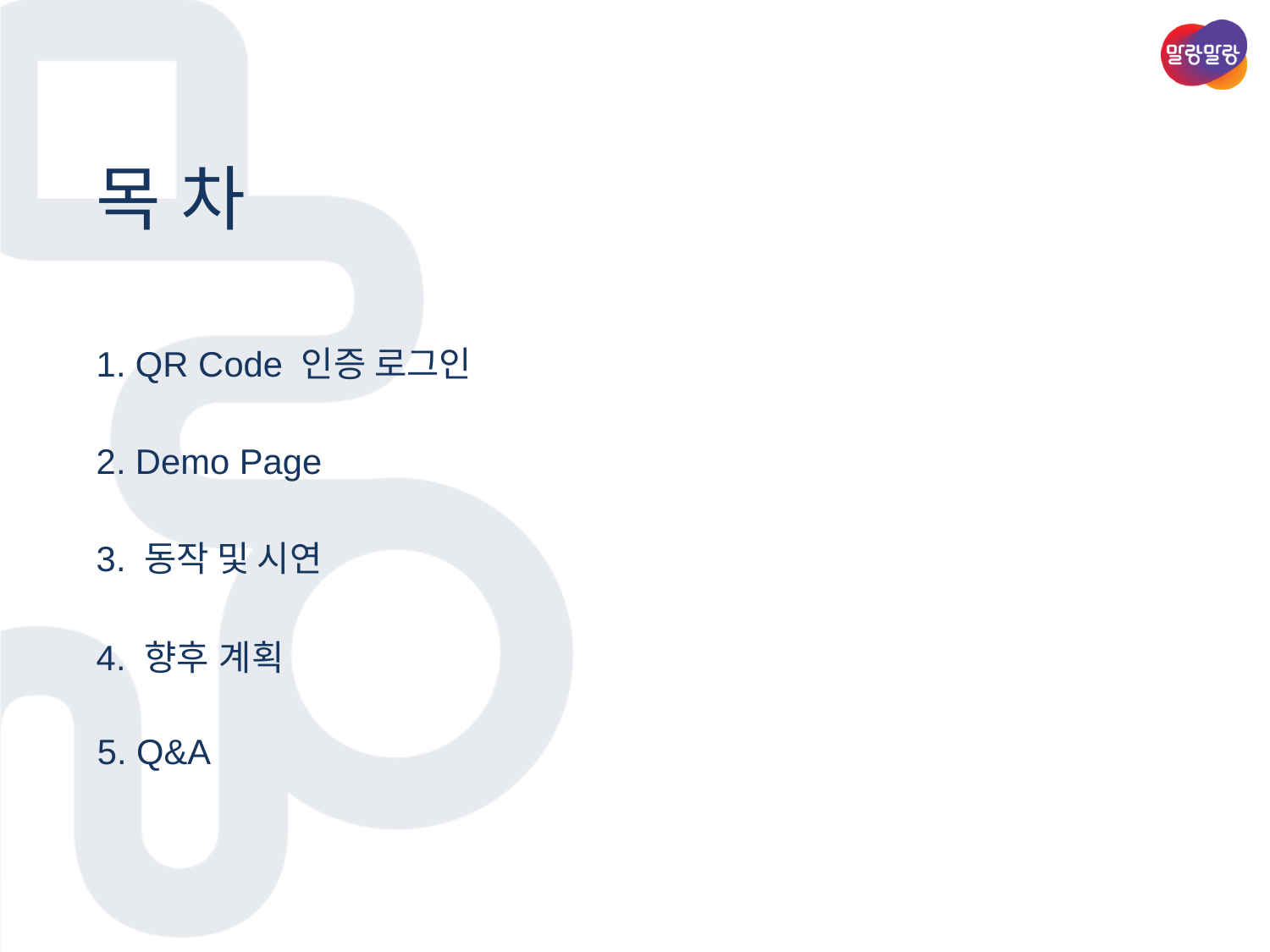

목 차
1. QR Code 인증 로그인
2. Demo Page
3. 동작 및 시연
4. 향후 계획
5. Q&A